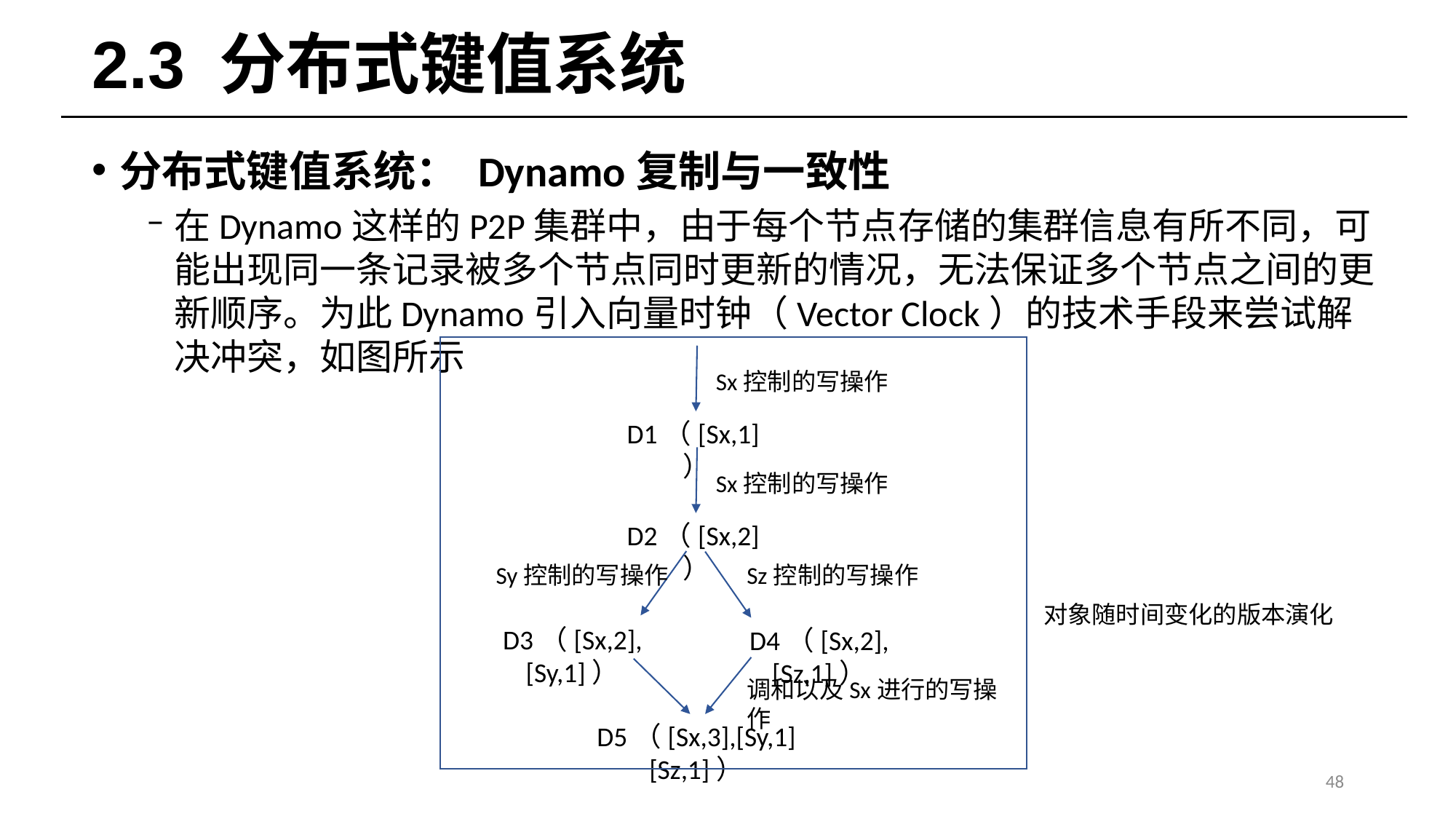

# 2.3 分布式键值系统
分布式键值系统： Dynamo复制与一致性
在Dynamo这样的P2P集群中，由于每个节点存储的集群信息有所不同，可能出现同一条记录被多个节点同时更新的情况，无法保证多个节点之间的更新顺序。为此Dynamo引入向量时钟（Vector Clock）的技术手段来尝试解决冲突，如图所示

Sx控制的写操作
D1（[Sx,1]）
Sx控制的写操作
D2（[Sx,2]）
Sy控制的写操作
Sz控制的写操作
D3（[Sx,2],[Sy,1]）
D4（[Sx,2],[Sz,1]）
调和以及Sx进行的写操作
D5（[Sx,3],[Sy,1][Sz,1]）
对象随时间变化的版本演化
48